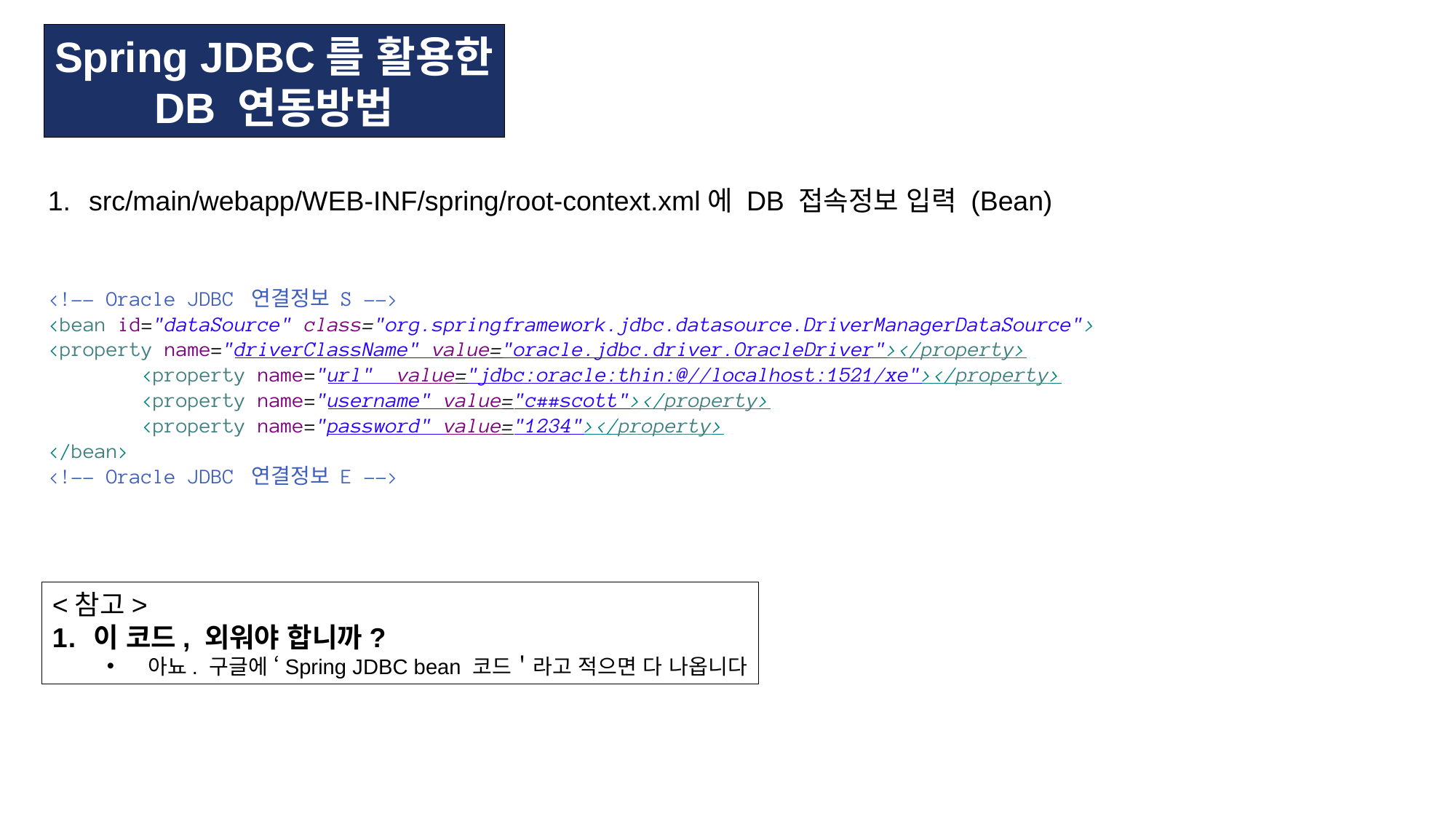

Spring JDBC를 활용한
DB 연동방법
src/main/webapp/WEB-INF/spring/root-context.xml에 DB 접속정보 입력 (Bean)
<!-- Oracle JDBC 연결정보 S -->
<bean id="dataSource" class="org.springframework.jdbc.datasource.DriverManagerDataSource">
<property name="driverClassName" value="oracle.jdbc.driver.OracleDriver"></property>
        <property name="url"  value="jdbc:oracle:thin:@//localhost:1521/xe"></property>
        <property name="username" value="c##scott"></property>
        <property name="password" value="1234"></property>
</bean>
<!-- Oracle JDBC 연결정보 E -->
<참고>
이 코드, 외워야 합니까?
아뇨. 구글에 ‘Spring JDBC bean 코드＇라고 적으면 다 나옵니다